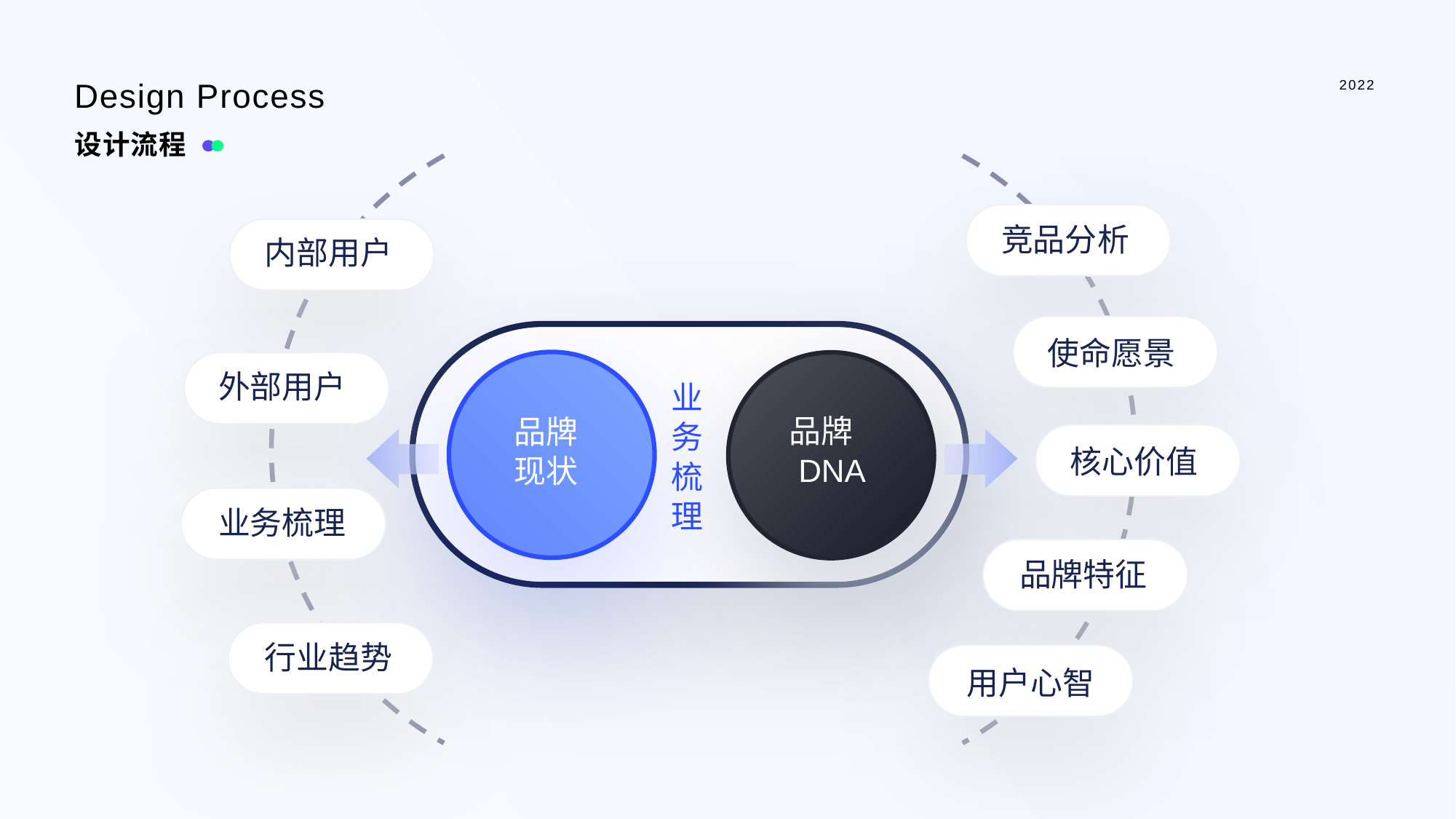

2022
Design Process
设计流程

竞品分析
内部用户

使命愿景

外部用户
业务梳理
品牌现状
品牌
DNA

核心价值

业务梳理

品牌特征

行业趋势

用户心智